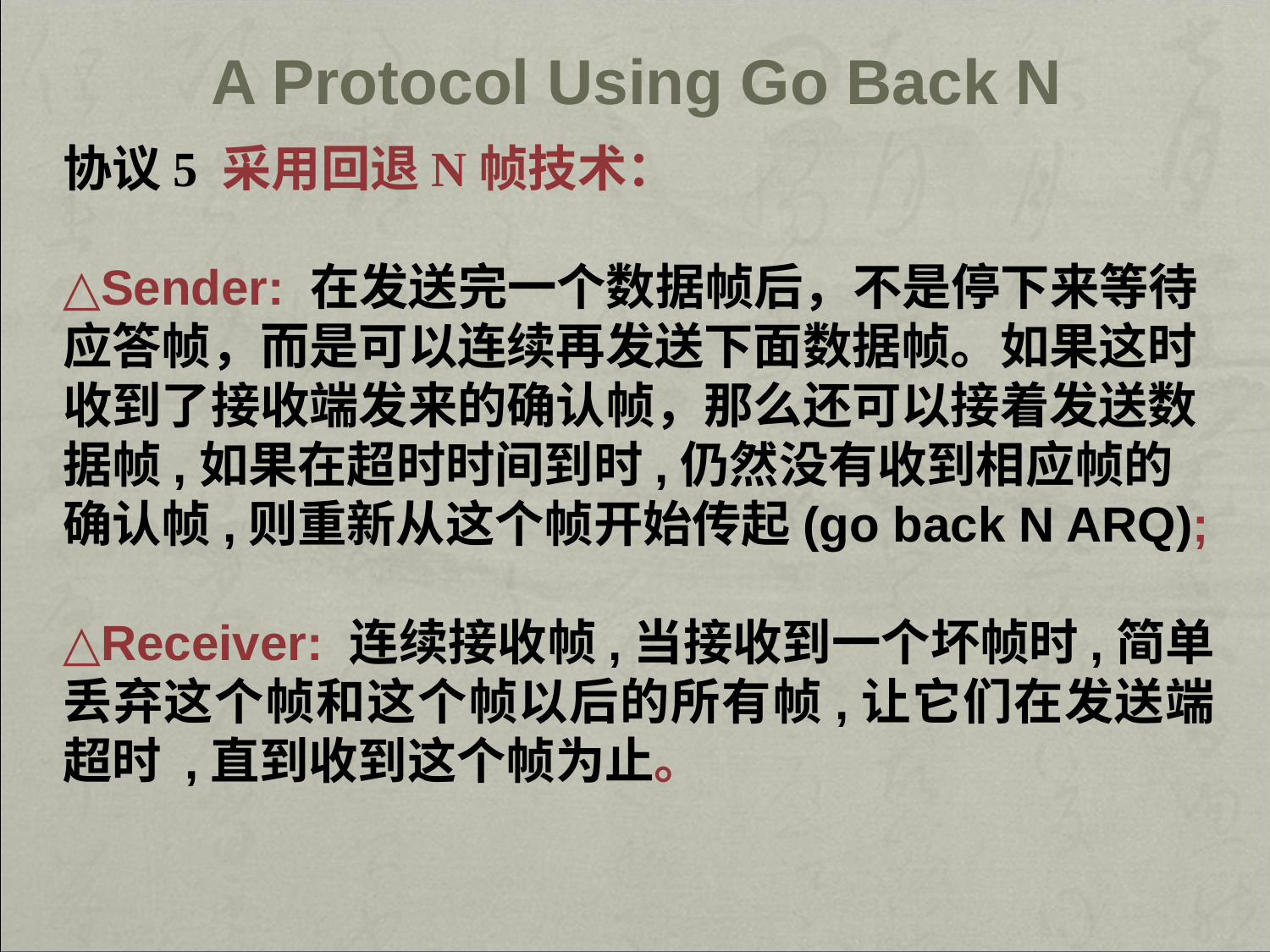

A Protocol Using Go Back N
协议5 采用回退N帧技术：

△Sender: 在发送完一个数据帧后，不是停下来等待应答帧，而是可以连续再发送下面数据帧。如果这时收到了接收端发来的确认帧，那么还可以接着发送数据帧,如果在超时时间到时,仍然没有收到相应帧的确认帧,则重新从这个帧开始传起(go back N ARQ);

△Receiver: 连续接收帧,当接收到一个坏帧时,简单丢弃这个帧和这个帧以后的所有帧,让它们在发送端超时 ,直到收到这个帧为止。